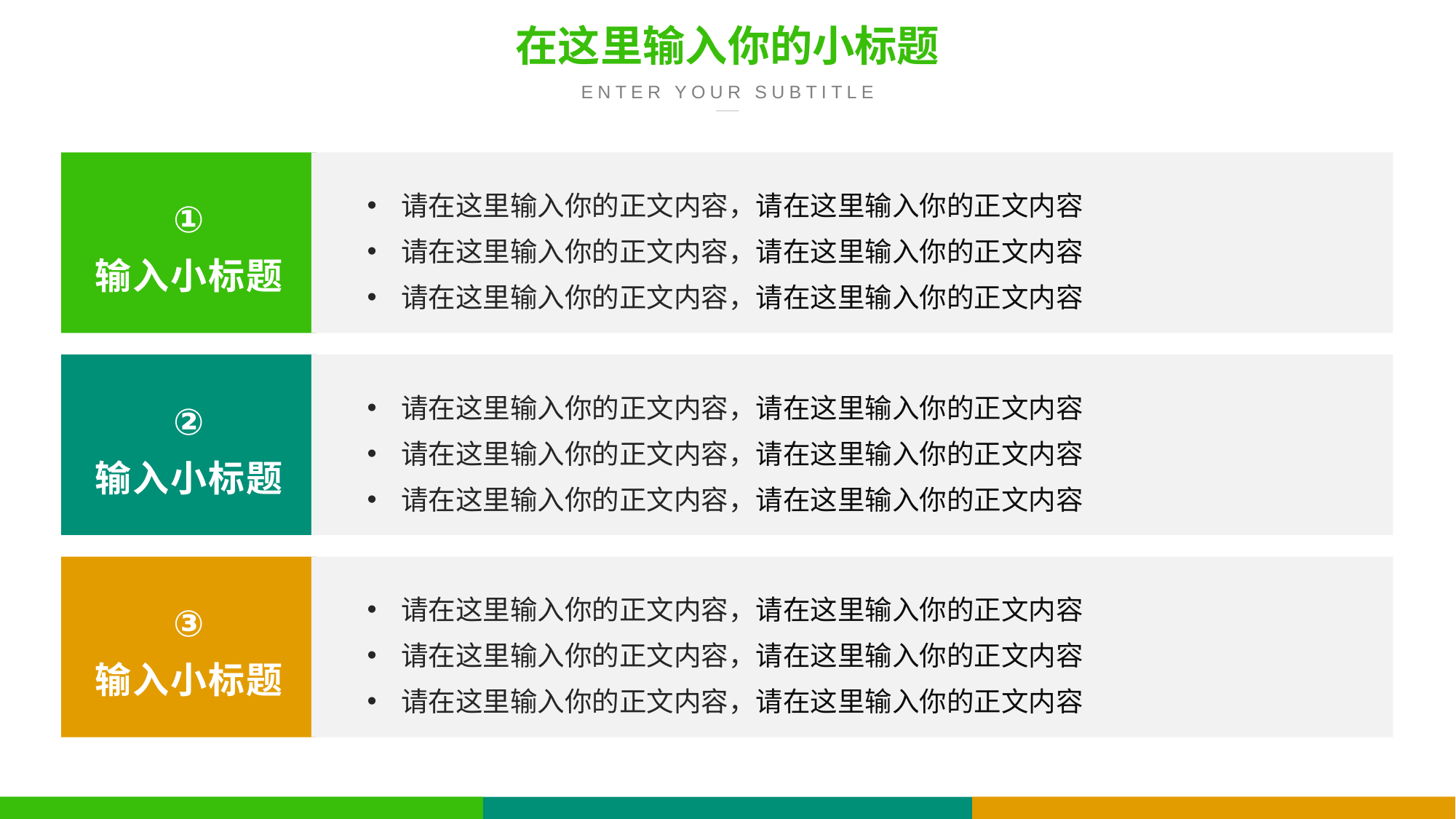

在这里输入你的小标题
ENTER YOUR SUBTITLE

请在这里输入你的正文内容，请在这里输入你的正文内容
请在这里输入你的正文内容，请在这里输入你的正文内容
请在这里输入你的正文内容，请在这里输入你的正文内容
①
输入小标题

请在这里输入你的正文内容，请在这里输入你的正文内容
请在这里输入你的正文内容，请在这里输入你的正文内容
请在这里输入你的正文内容，请在这里输入你的正文内容
②
输入小标题

请在这里输入你的正文内容，请在这里输入你的正文内容
请在这里输入你的正文内容，请在这里输入你的正文内容
请在这里输入你的正文内容，请在这里输入你的正文内容
③
输入小标题